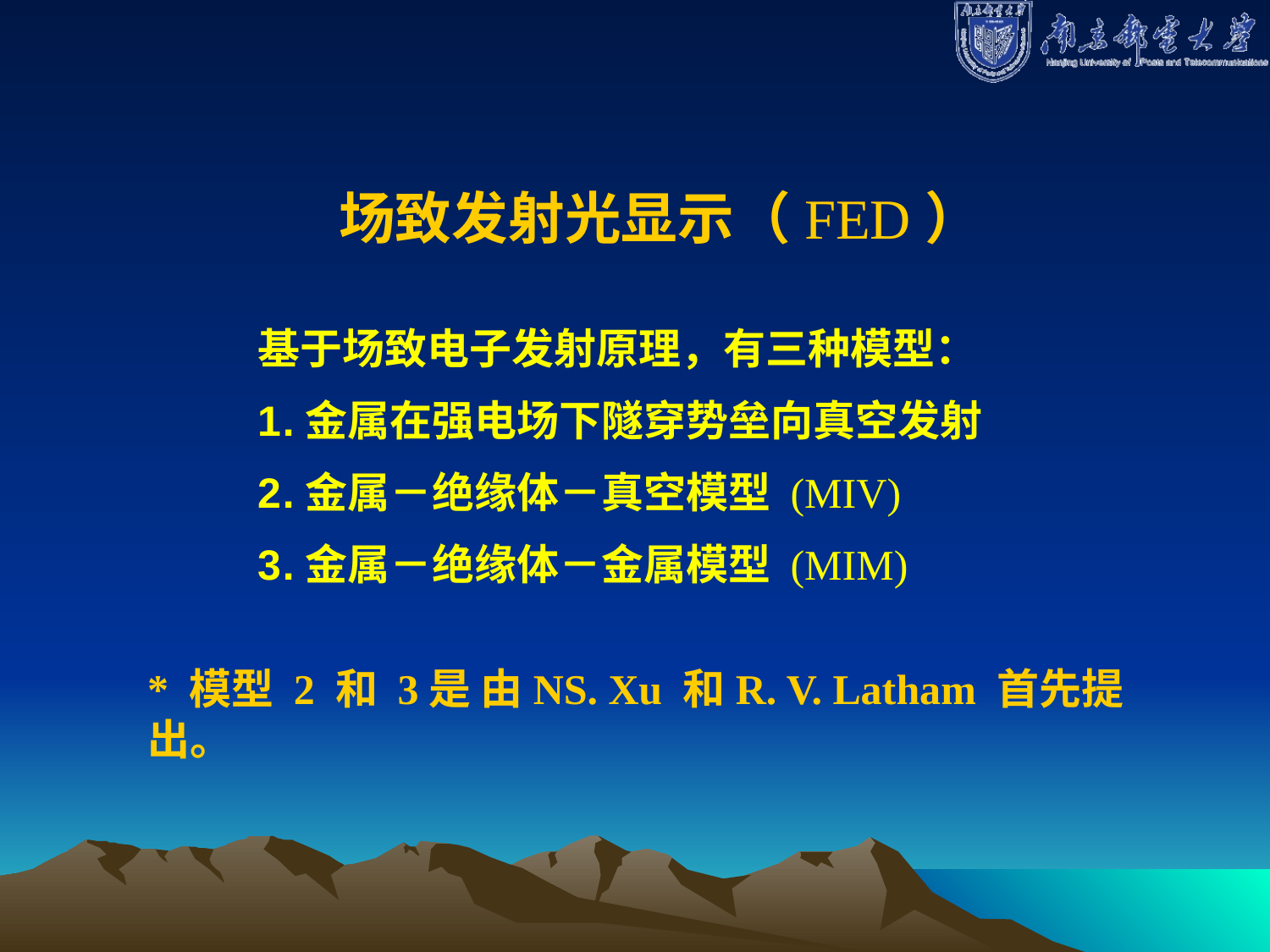

场致发射光显示（FED）
基于场致电子发射原理，有三种模型：
金属在强电场下隧穿势垒向真空发射
金属－绝缘体－真空模型 (MIV)
金属－绝缘体－金属模型 (MIM)
* 模型 2 和 3是 由NS. Xu 和R. V. Latham 首先提出。
61